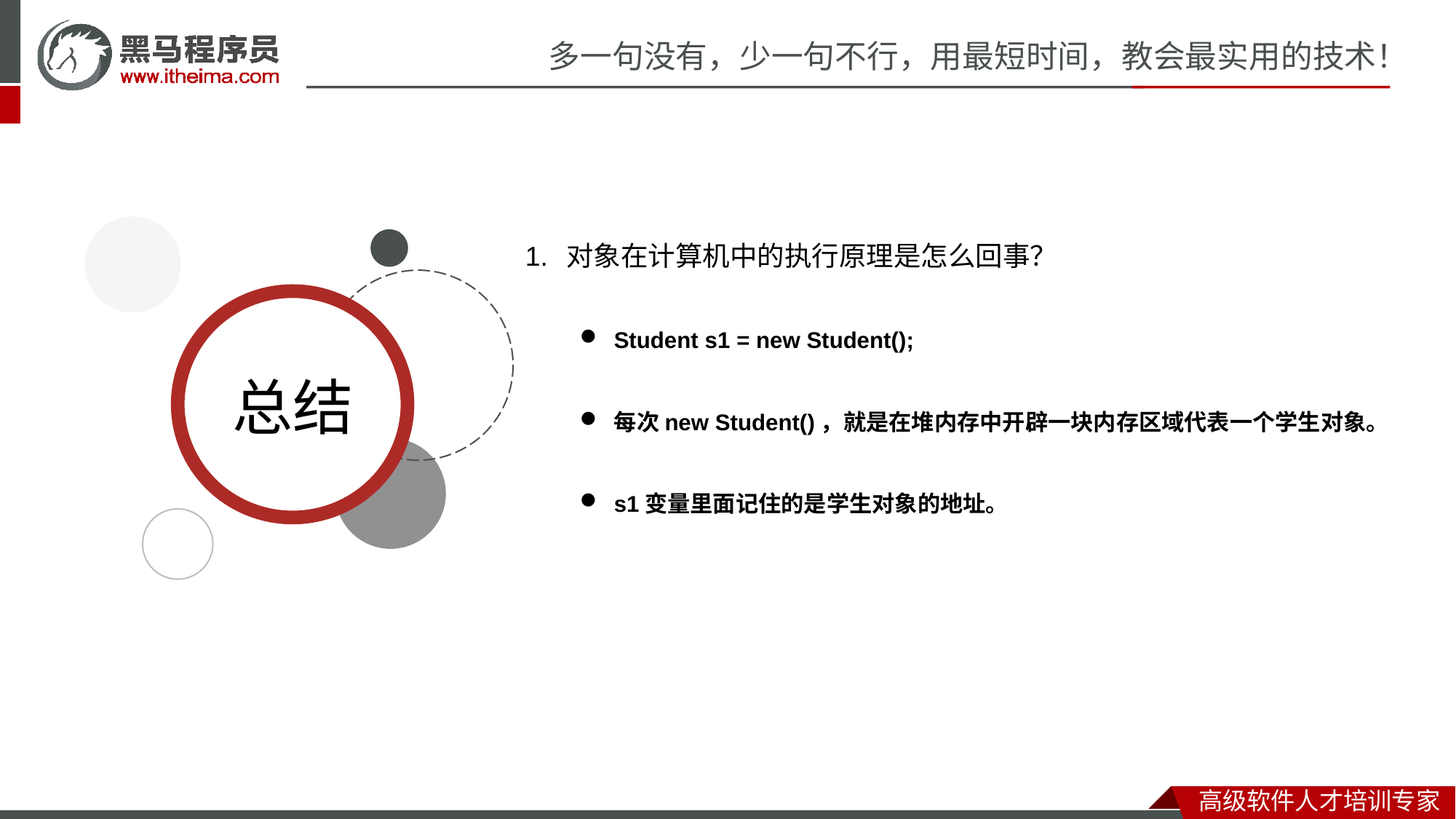

对象在计算机中的执行原理是怎么回事？
Student s1 = new Student();
每次new Student()，就是在堆内存中开辟一块内存区域代表一个学生对象。
s1变量里面记住的是学生对象的地址。